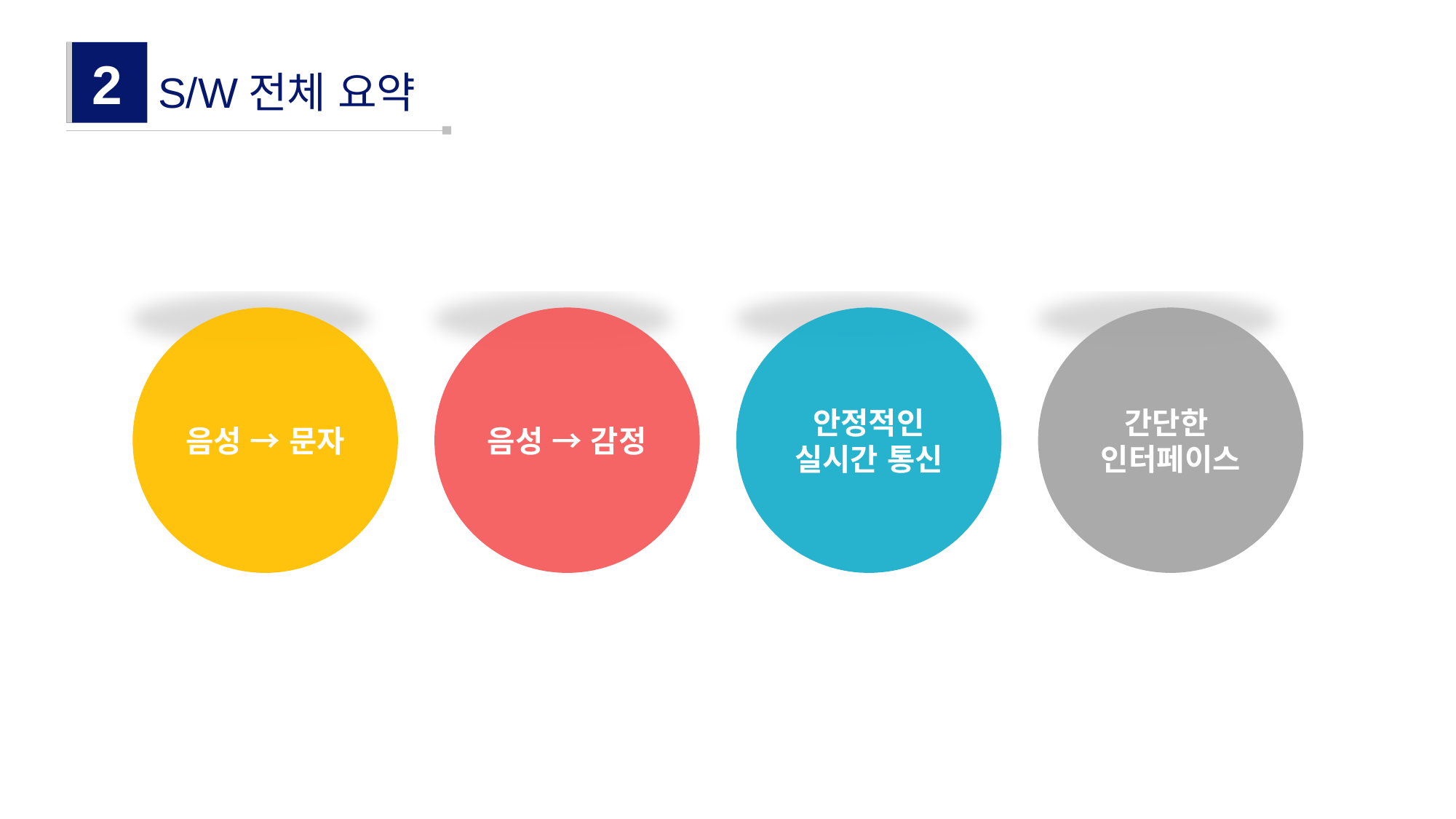

2

S/W전체 요약

안정적인
실시간 통신
간단한
인터페이스
음성 → 감정
음성 → 문자